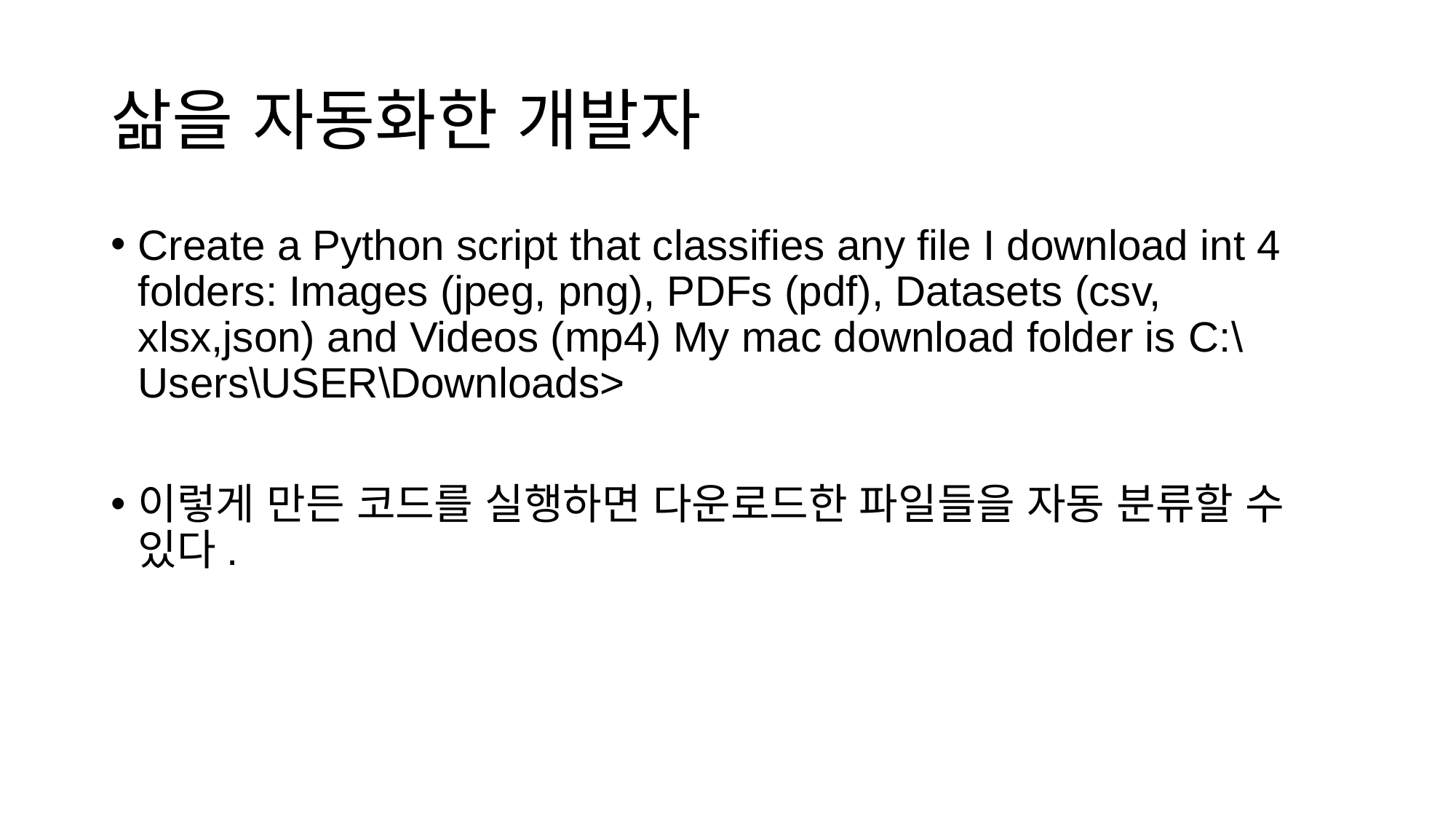

# 삶을 자동화한 개발자
Create a Python script that classifies any file I download int 4 folders: Images (jpeg, png), PDFs (pdf), Datasets (csv, xlsx,json) and Videos (mp4) My mac download folder is C:\Users\USER\Downloads>

이렇게 만든 코드를 실행하면 다운로드한 파일들을 자동 분류할 수 있다.